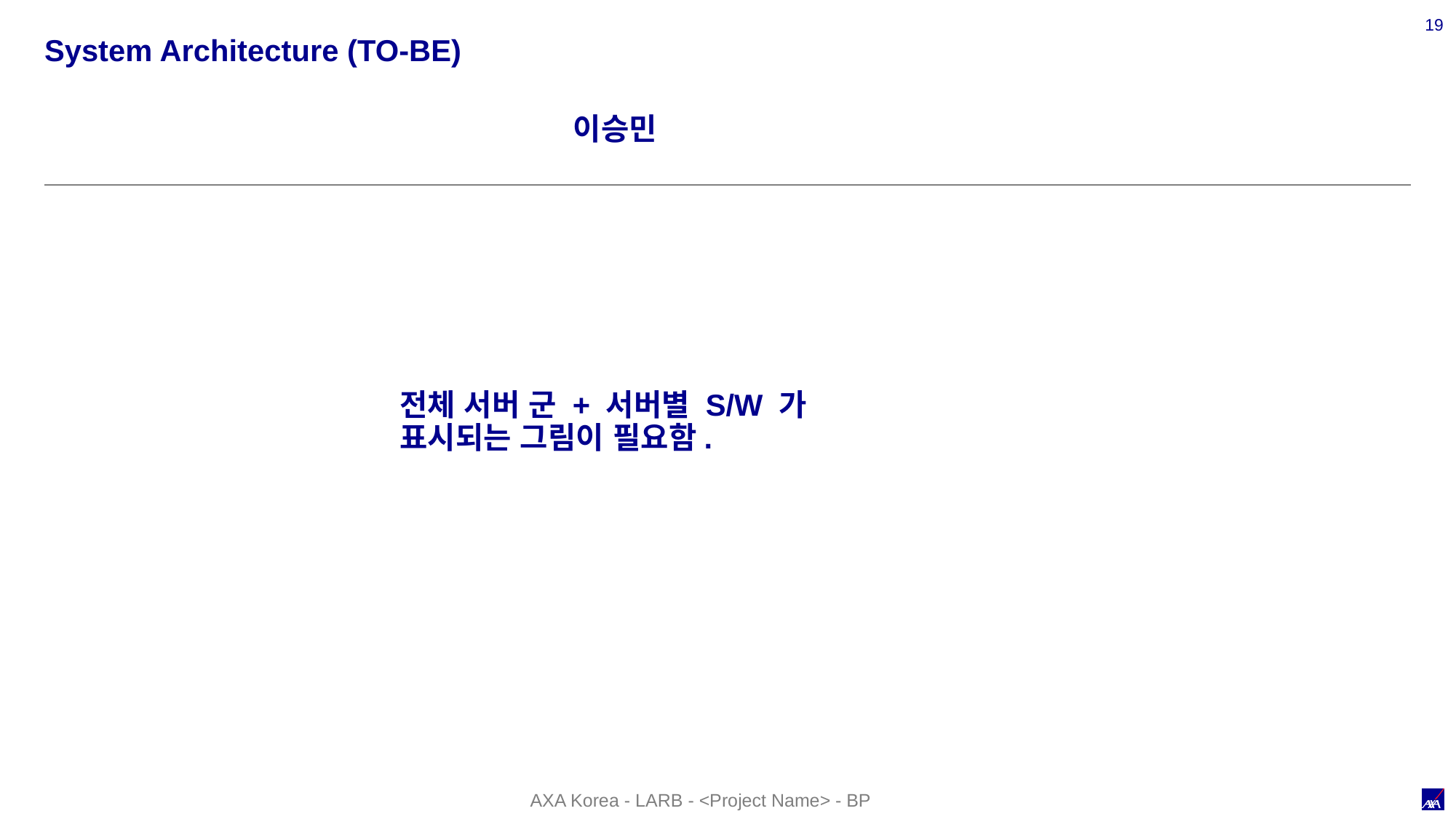

19
System Architecture (TO-BE)
이승민
전체 서버 군 + 서버별 S/W 가 표시되는 그림이 필요함.